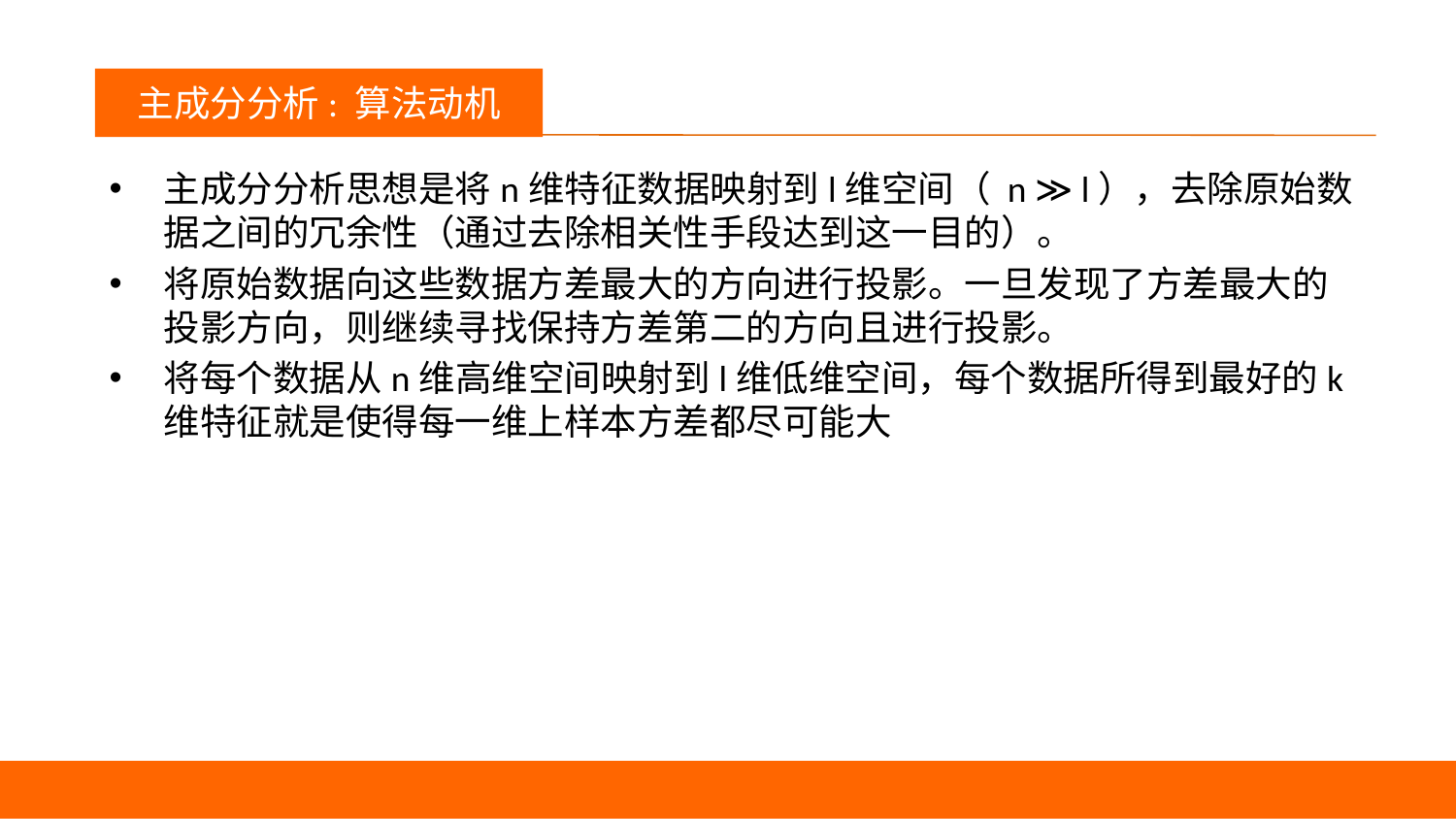

议程

主成分分析: 算法动机
主成分分析思想是将n维特征数据映射到l维空间（ n ≫ l），去除原始数据之间的冗余性（通过去除相关性手段达到这一目的）。
将原始数据向这些数据方差最大的方向进行投影。一旦发现了方差最大的投影方向，则继续寻找保持方差第二的方向且进行投影。
将每个数据从n维高维空间映射到l维低维空间，每个数据所得到最好的k维特征就是使得每一维上样本方差都尽可能大